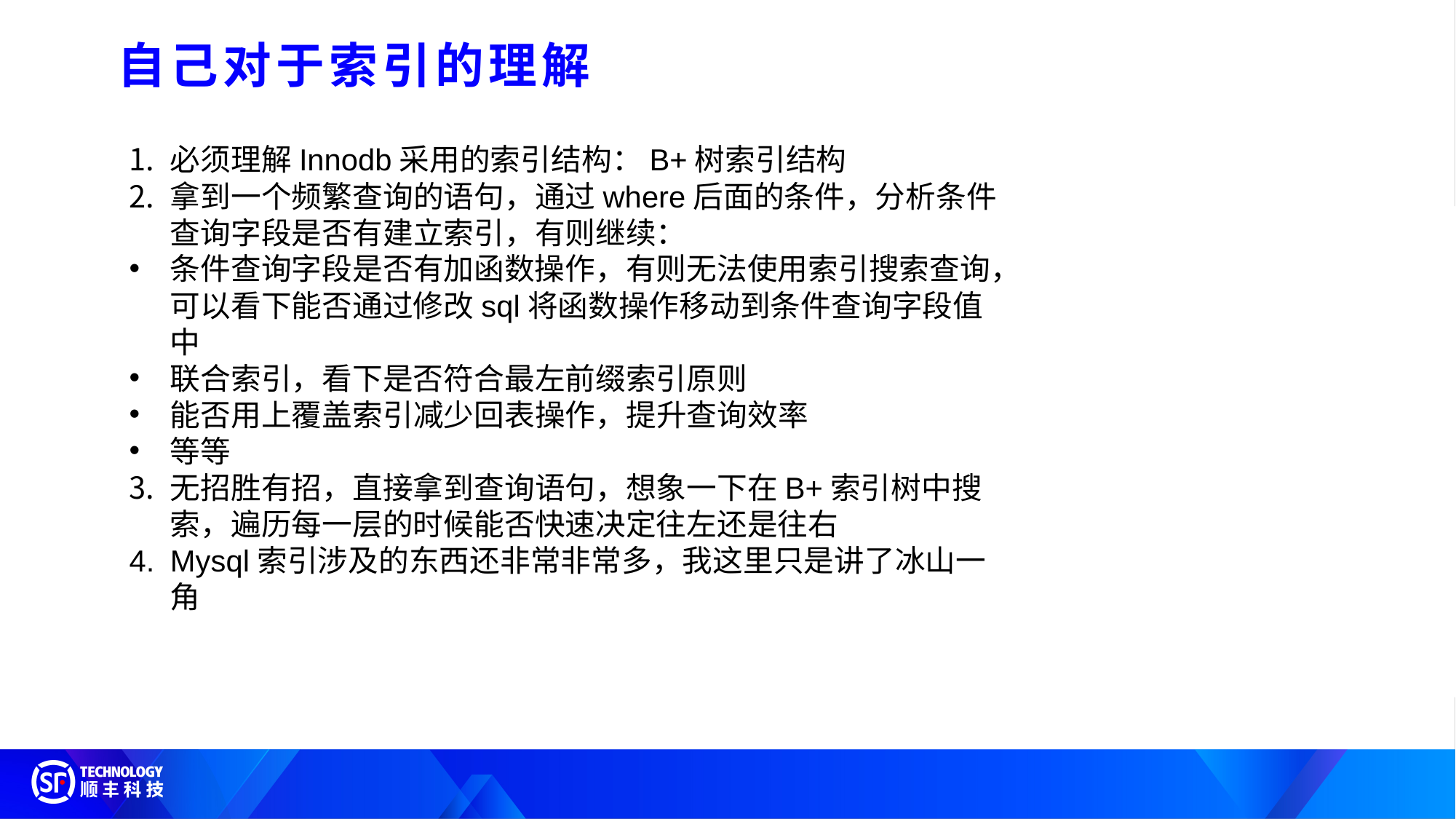

自己对于索引的理解
必须理解Innodb采用的索引结构：B+树索引结构
拿到一个频繁查询的语句，通过where后面的条件，分析条件查询字段是否有建立索引，有则继续：
条件查询字段是否有加函数操作，有则无法使用索引搜索查询，可以看下能否通过修改sql将函数操作移动到条件查询字段值中
联合索引，看下是否符合最左前缀索引原则
能否用上覆盖索引减少回表操作，提升查询效率
等等
无招胜有招，直接拿到查询语句，想象一下在B+索引树中搜索，遍历每一层的时候能否快速决定往左还是往右
Mysql索引涉及的东西还非常非常多，我这里只是讲了冰山一角